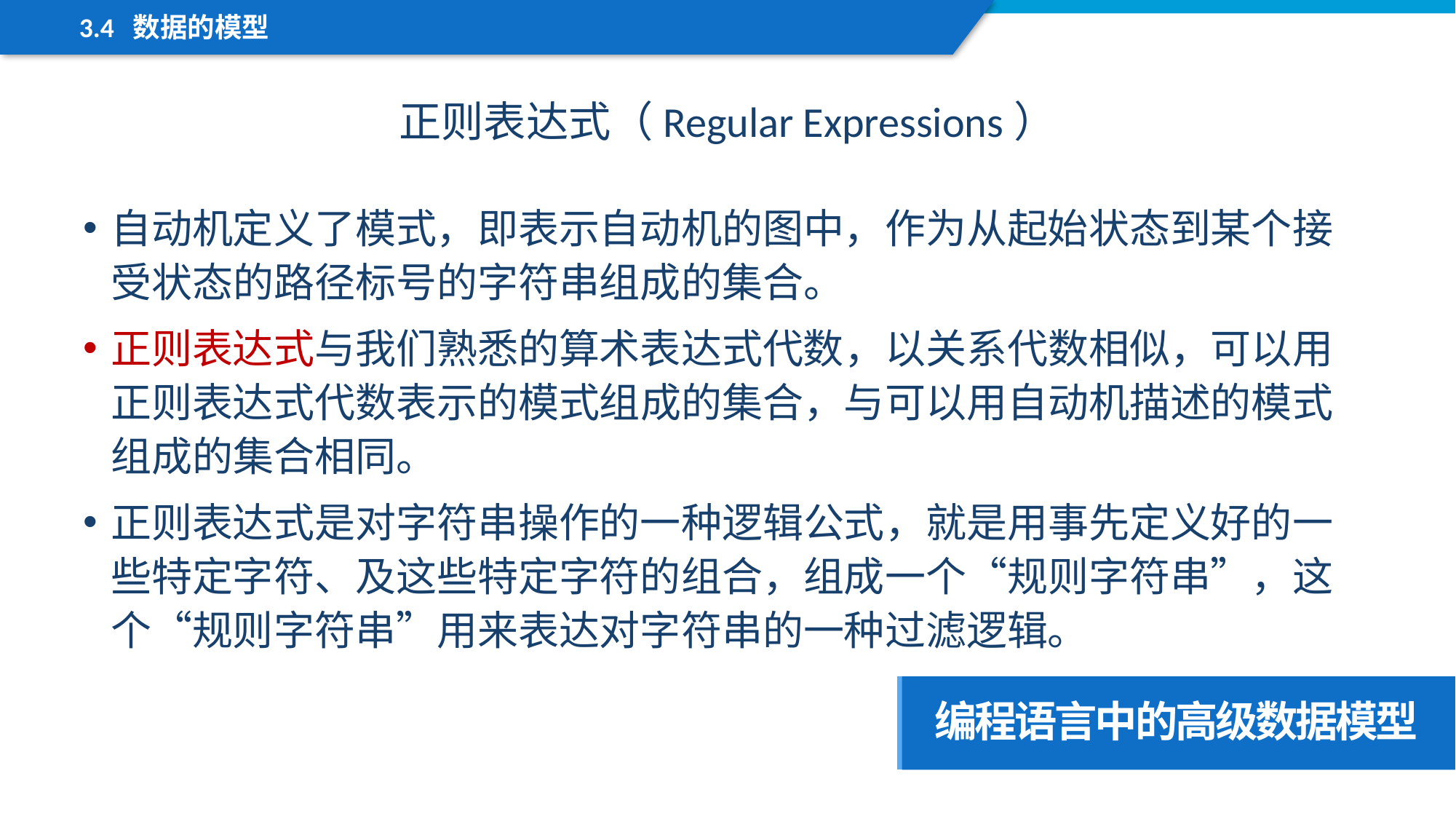

3.4  数据的模型
正则表达式（Regular Expressions）
自动机定义了模式，即表示自动机的图中，作为从起始状态到某个接受状态的路径标号的字符串组成的集合。
正则表达式与我们熟悉的算术表达式代数，以关系代数相似，可以用正则表达式代数表示的模式组成的集合，与可以用自动机描述的模式组成的集合相同。
正则表达式是对字符串操作的一种逻辑公式，就是用事先定义好的一些特定字符、及这些特定字符的组合，组成一个“规则字符串”，这个“规则字符串”用来表达对字符串的一种过滤逻辑。

编程语言中的高级数据模型